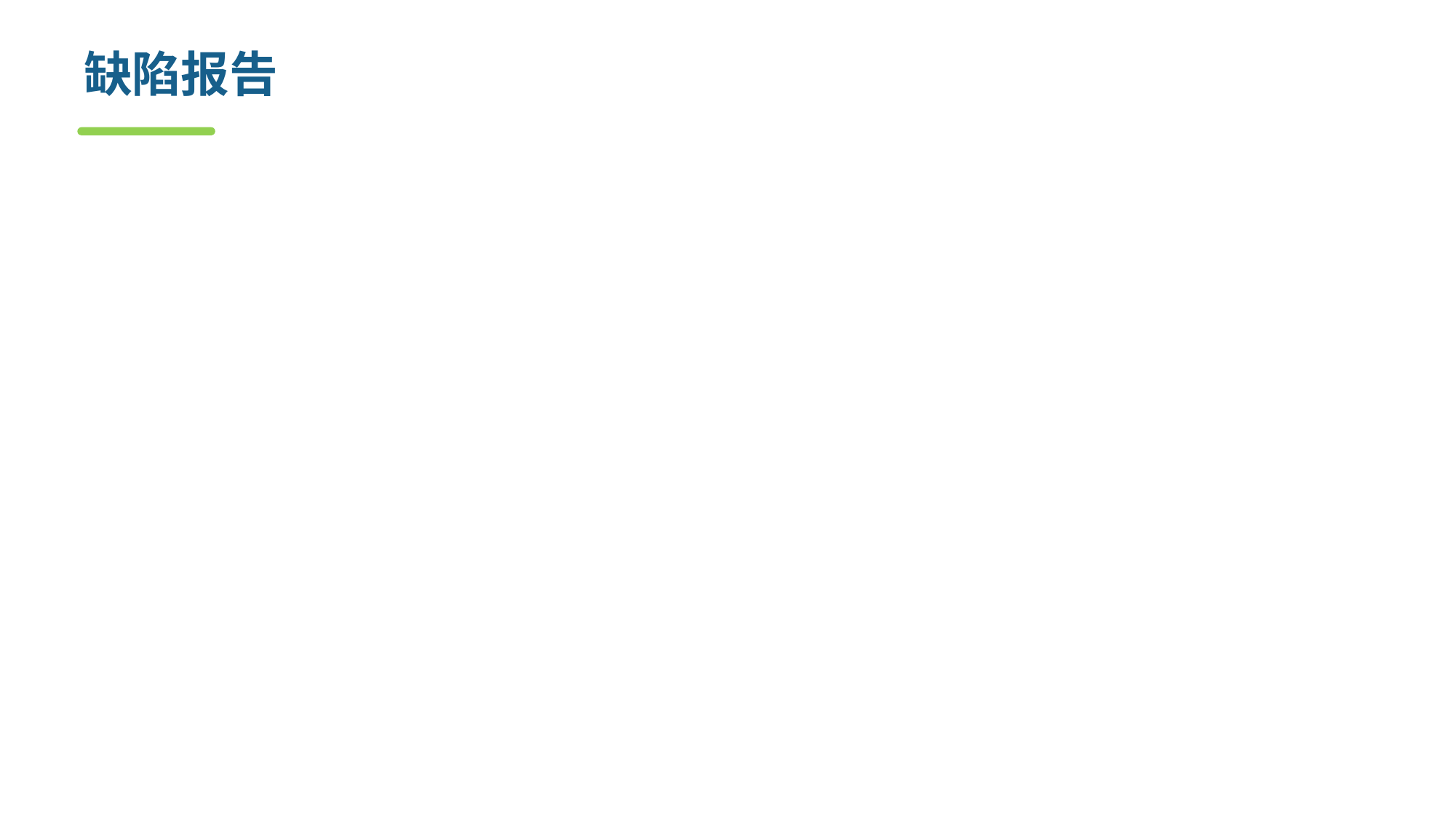

# 缺陷报告
内容包括：缺陷名称、分类、等级、发现时间，发现人，所执行的测试用例、现象等
缺陷等级
5级：灾难性的--系统崩溃、数据被破坏
4级：很严重的--数据被破坏
3级：严重的--特性不能运行，无法替代
2级：中等的--特性不能运行，可替代
1级：烦恼的--提示不正确，报警不确切
0级：轻微的--表面化的错误，拼写错等
缺陷报告通常保存在缺陷跟踪系统
103